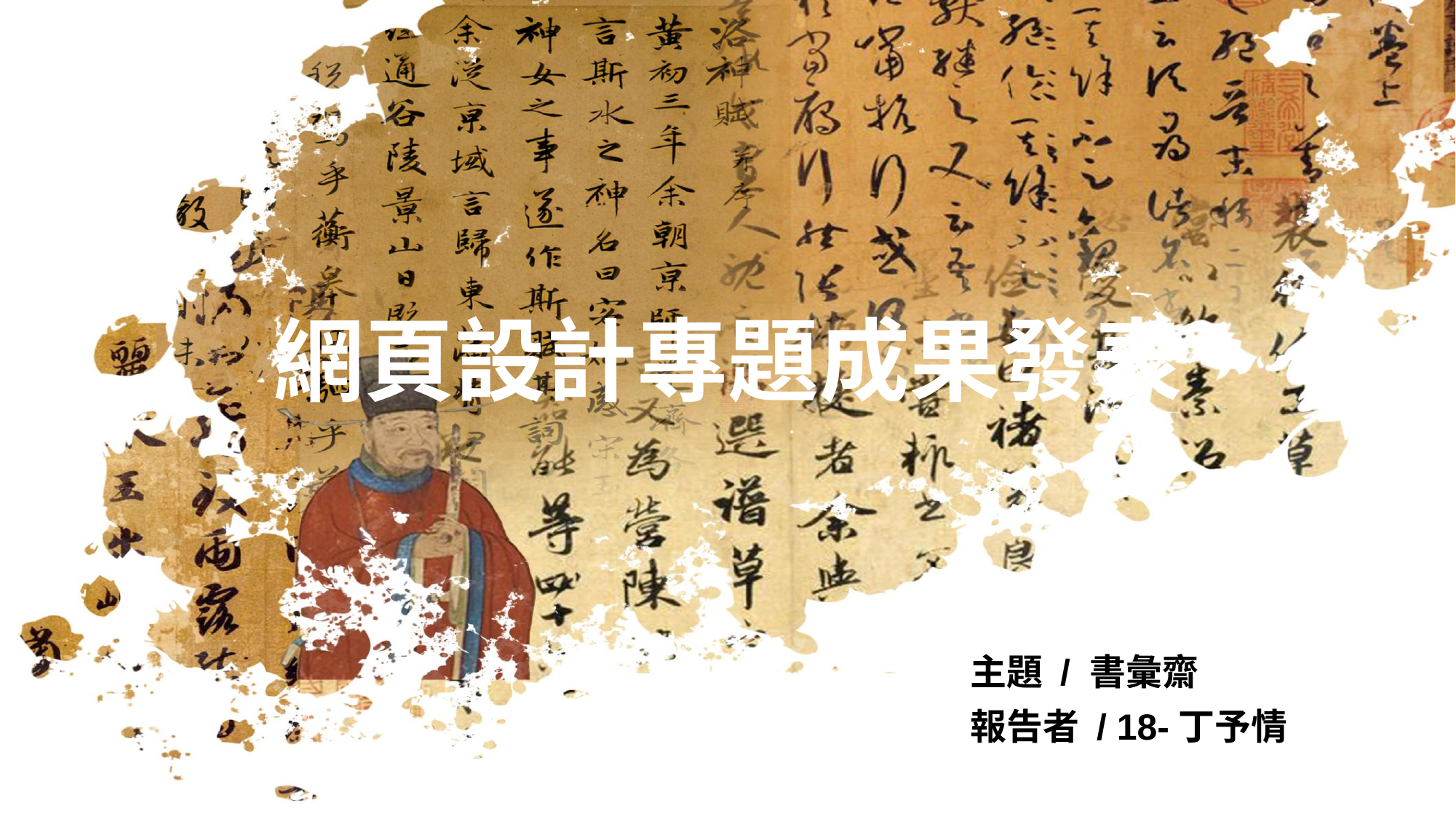

# 網頁設計專題成果發表
主題 / 書彙齋
報告者 / 18-丁予情